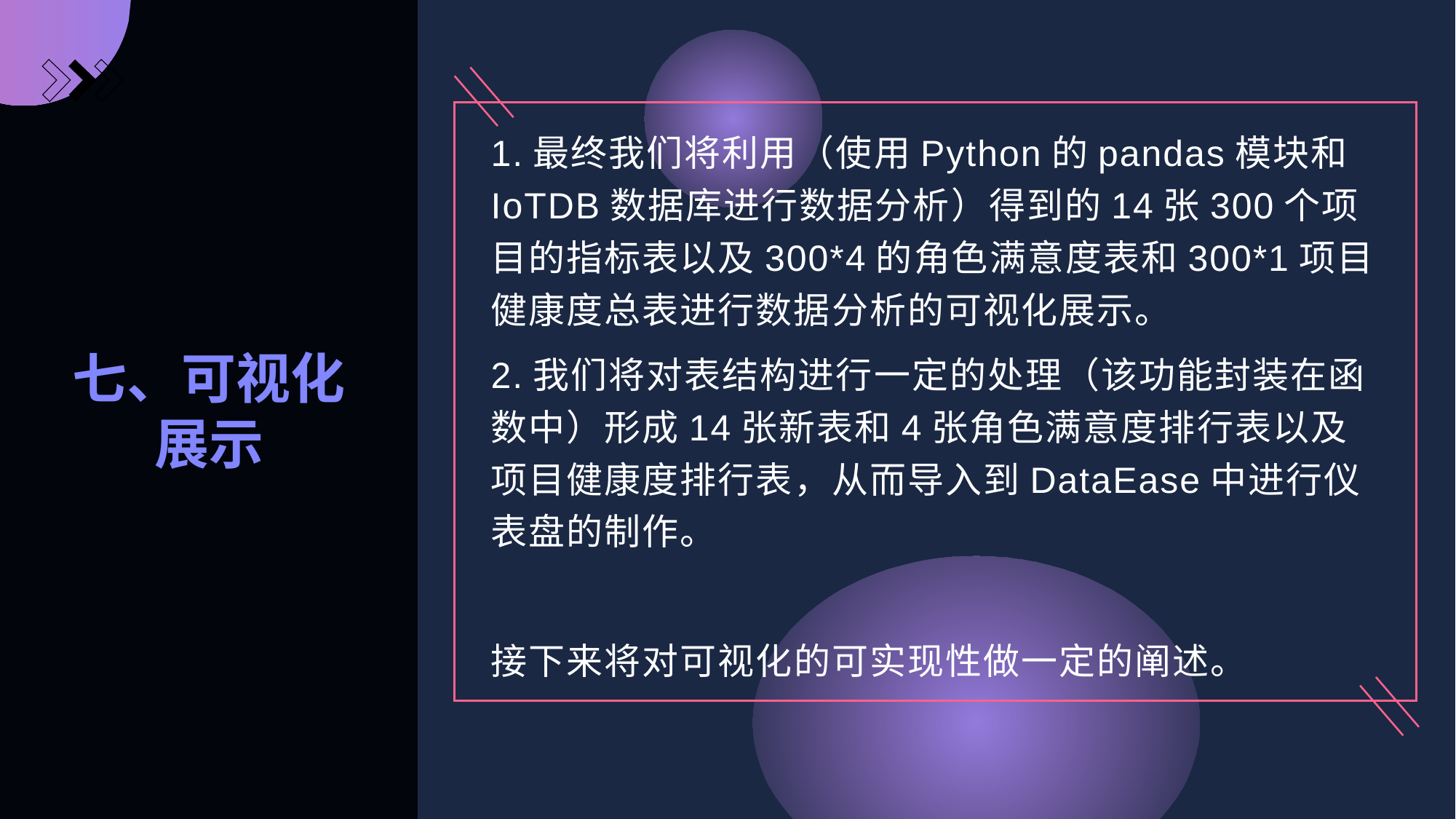

七、可视化
展示

1.最终我们将利用（使用Python的pandas模块和IoTDB数据库进行数据分析）得到的14张300个项目的指标表以及300*4的角色满意度表和300*1项目健康度总表进行数据分析的可视化展示。
2.我们将对表结构进行一定的处理（该功能封装在函数中）形成14张新表和4张角色满意度排行表以及项目健康度排行表，从而导入到DataEase中进行仪表盘的制作。

接下来将对可视化的可实现性做一定的阐述。